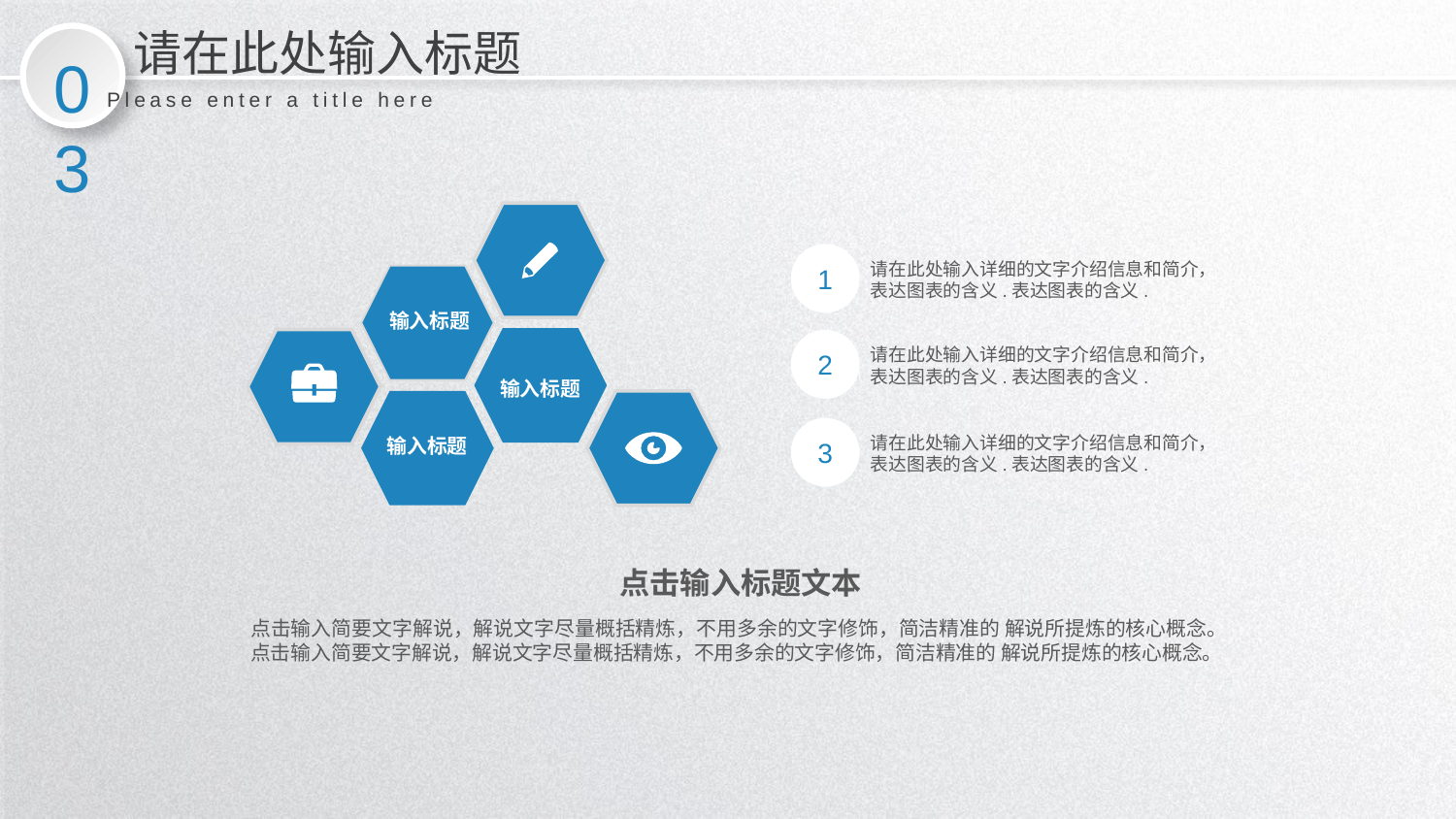

请在此处输入标题

03
Please enter a title here

1
请在此处输入详细的文字介绍信息和简介，表达图表的含义.表达图表的含义.

输入标题
2
请在此处输入详细的文字介绍信息和简介，表达图表的含义.表达图表的含义.

输入标题
3
请在此处输入详细的文字介绍信息和简介，表达图表的含义.表达图表的含义.

输入标题
点击输入标题文本
点击输入简要文字解说，解说文字尽量概括精炼，不用多余的文字修饰，简洁精准的 解说所提炼的核心概念。点击输入简要文字解说，解说文字尽量概括精炼，不用多余的文字修饰，简洁精准的 解说所提炼的核心概念。